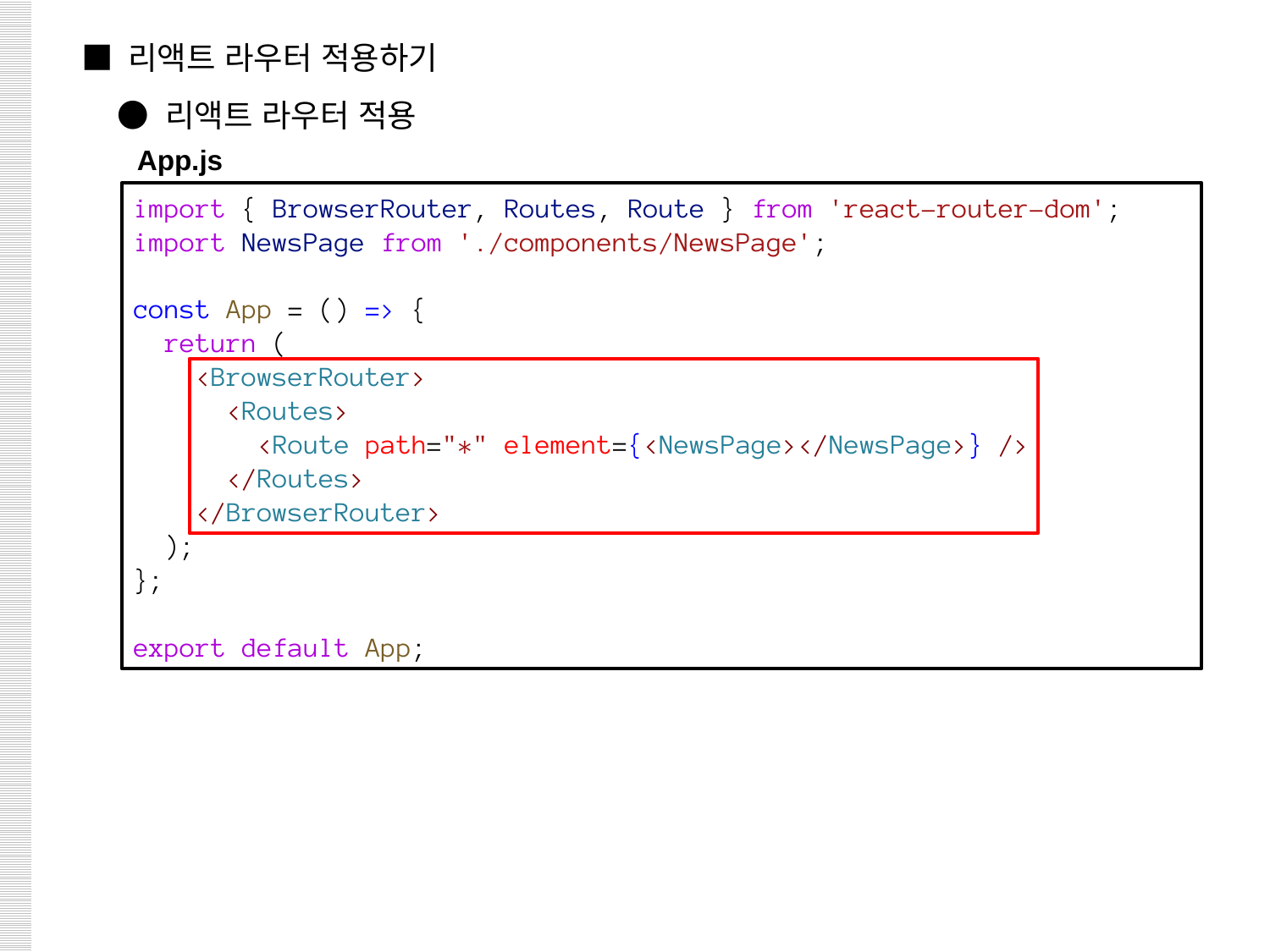

■ 리액트 라우터 적용하기
    ● 리액트 라우터 적용
App.js
import { BrowserRouter, Routes, Route } from 'react-router-dom';
import NewsPage from './components/NewsPage';
const App = () => {
  return (
    <BrowserRouter>
      <Routes>
        <Route path="*" element={<NewsPage></NewsPage>} />
      </Routes>
    </BrowserRouter>
  );
};
export default App;